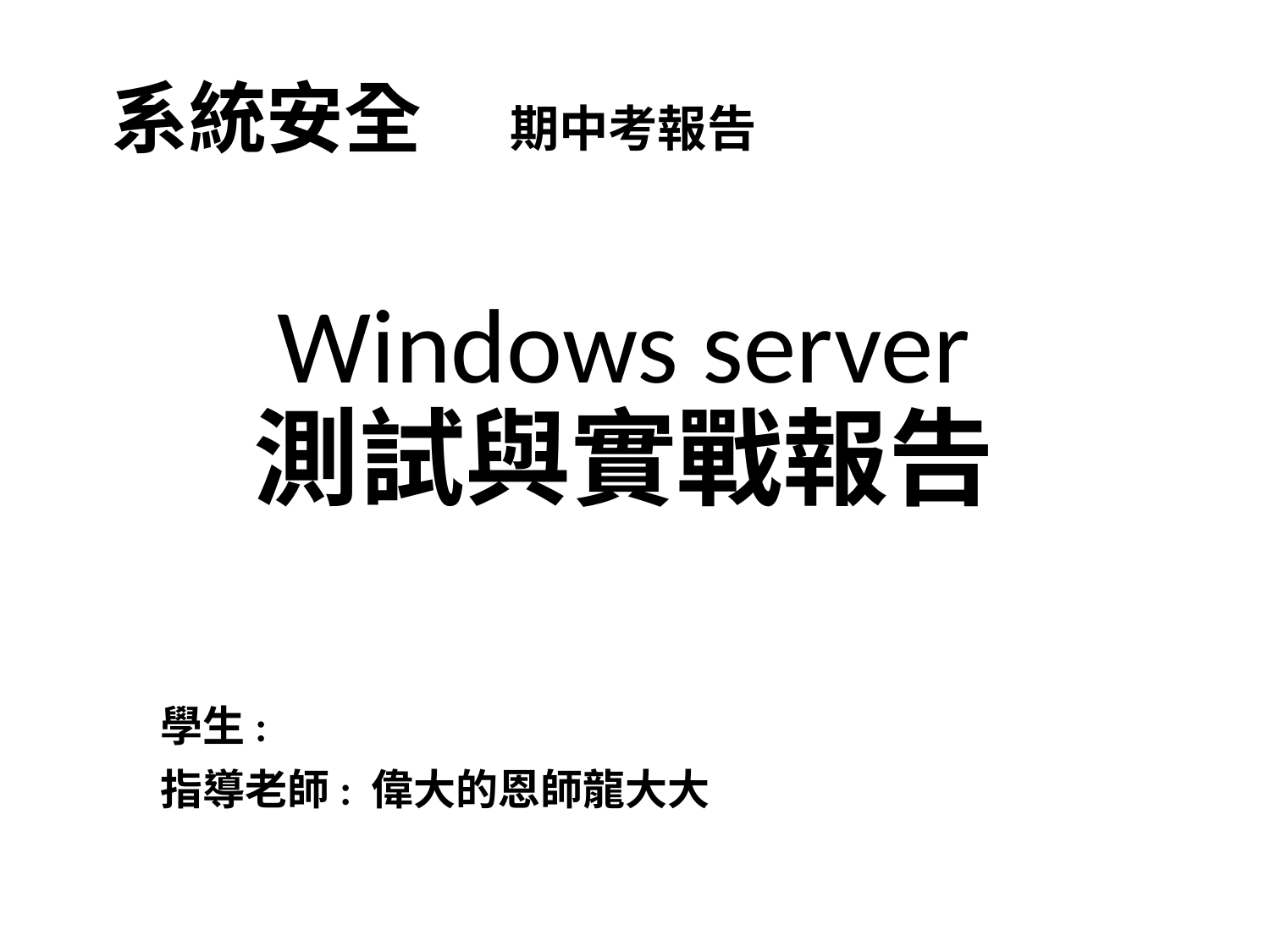

系統安全     期中考報告
# Windows server 測試與實戰報告
學生:
指導老師: 偉大的恩師龍大大